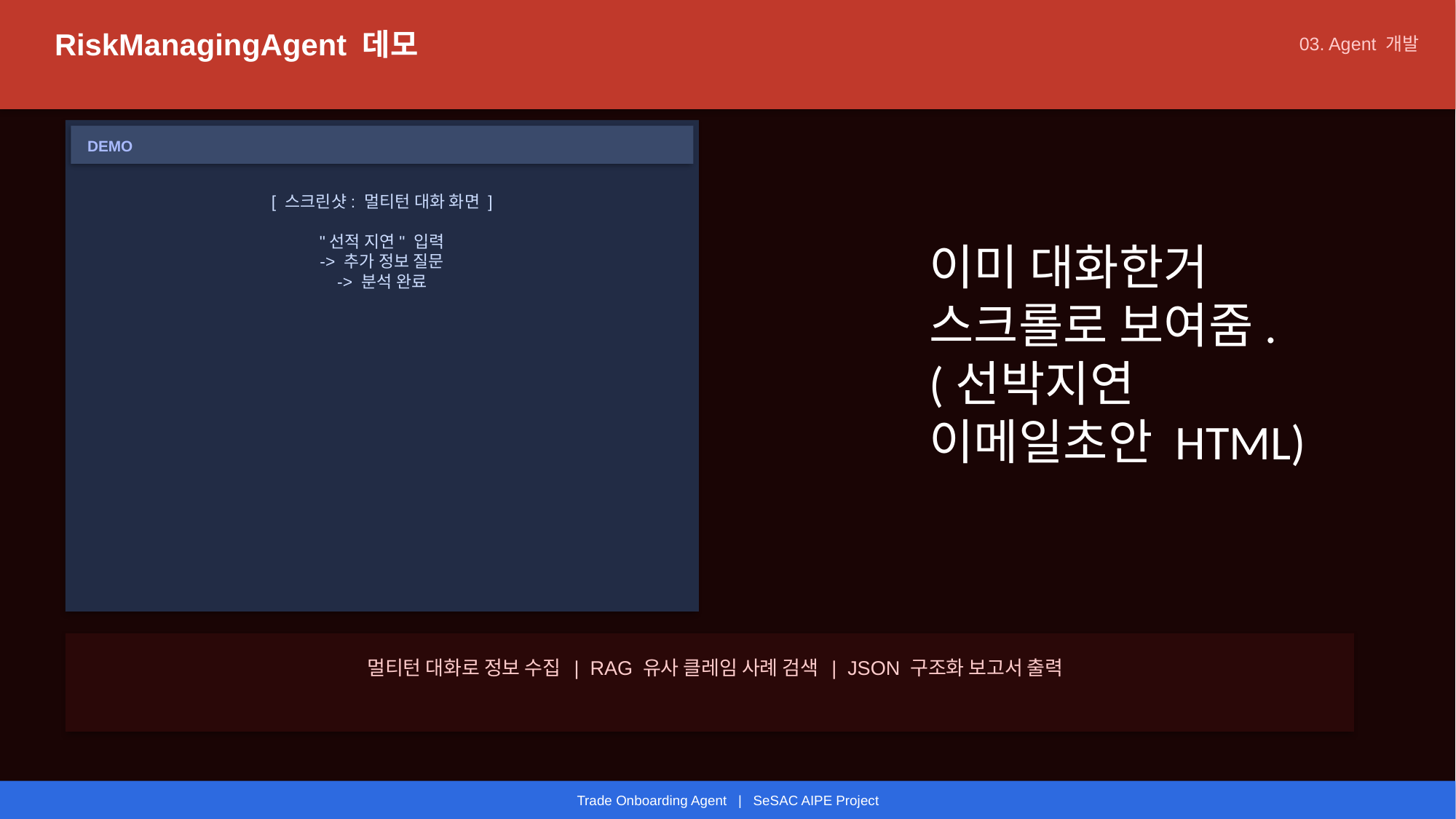

RiskManagingAgent 데모
03. Agent 개발

DEMO
[ 스크린샷: 멀티턴 대화 화면 ]
"선적 지연" 입력
-> 추가 정보 질문
-> 분석 완료
이미 대화한거 스크롤로 보여줌.
(선박지연 이메일초안 HTML)

멀티턴 대화로 정보 수집  |  RAG 유사 클레임 사례 검색  |  JSON 구조화 보고서 출력

Trade Onboarding Agent   |   SeSAC AIPE Project